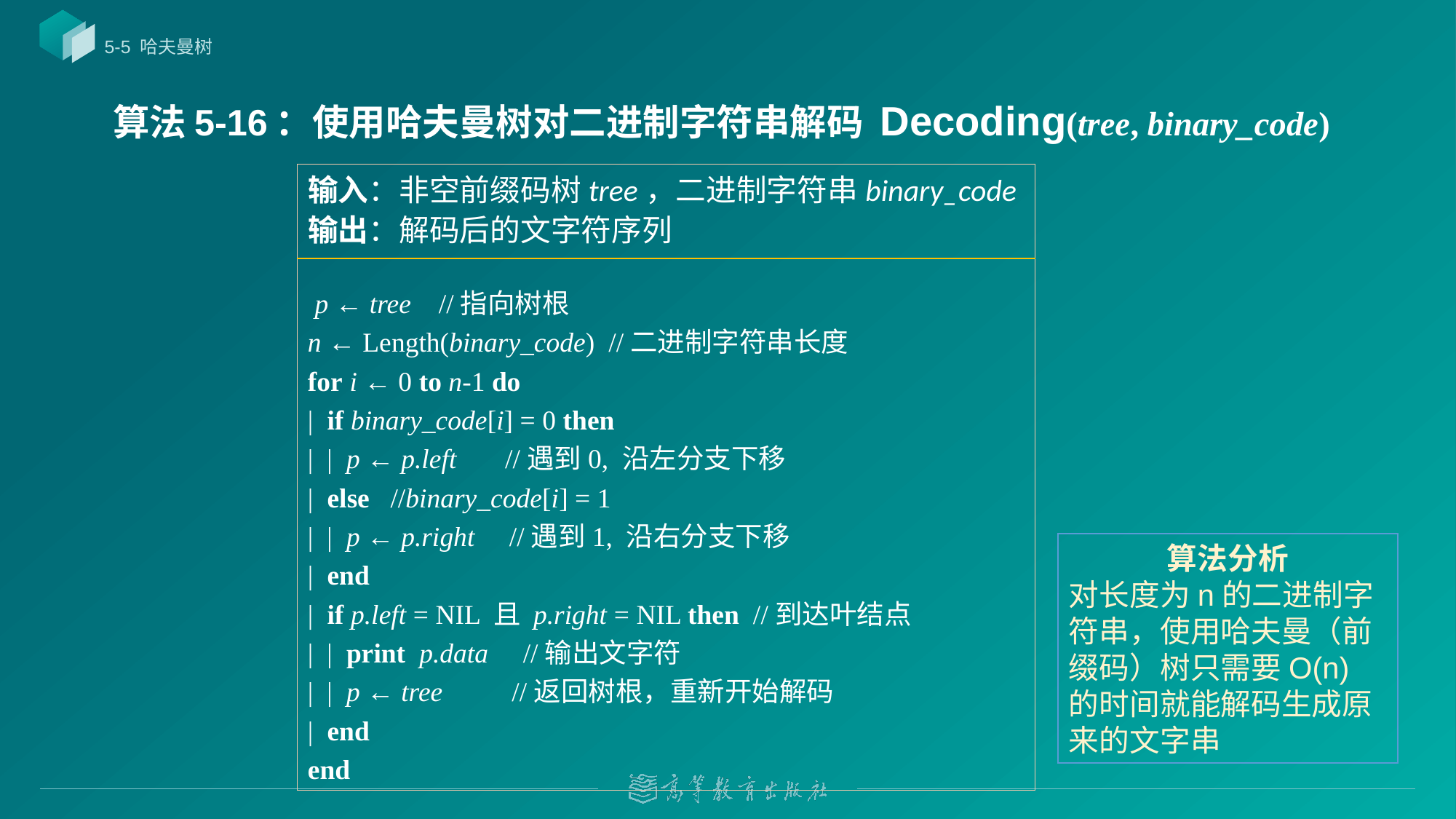

5-5 哈夫曼树
# 算法5-16：使用哈夫曼树对二进制字符串解码 Decoding(tree, binary_code)

 p ← tree    //指向树根
n ← Length(binary_code)  //二进制字符串长度
for i ← 0 to n-1 do
|  if binary_code[i] = 0 then
|  |  p ← p.left       //遇到0, 沿左分支下移
|  else   //binary_code[i] = 1
|  |  p ← p.right     //遇到1, 沿右分支下移
|  end
|  if p.left = NIL 且 p.right = NIL then  //到达叶结点
|  |  print  p.data     //输出文字符
|  |  p ← tree          //返回树根，重新开始解码
|  end
end
输入：非空前缀码树tree，二进制字符串binary_code
输出：解码后的文字符序列
算法分析
对长度为n的二进制字符串，使用哈夫曼（前缀码）树只需要O(n) 的时间就能解码生成原来的文字串